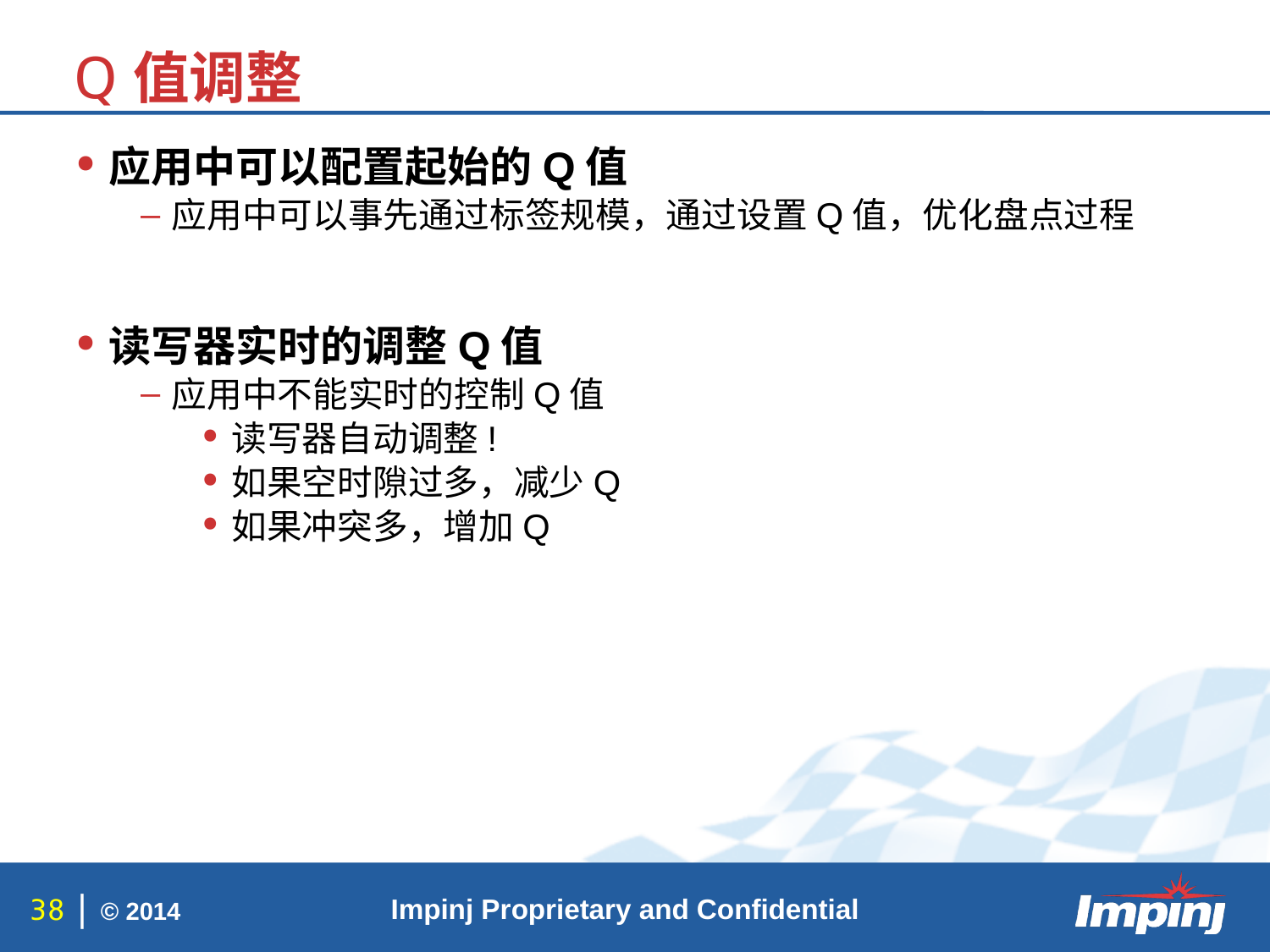

Q值调整
应用中可以配置起始的Q值
应用中可以事先通过标签规模，通过设置Q值，优化盘点过程

读写器实时的调整Q值
应用中不能实时的控制Q值
读写器自动调整!
如果空时隙过多，减少Q
如果冲突多，增加Q